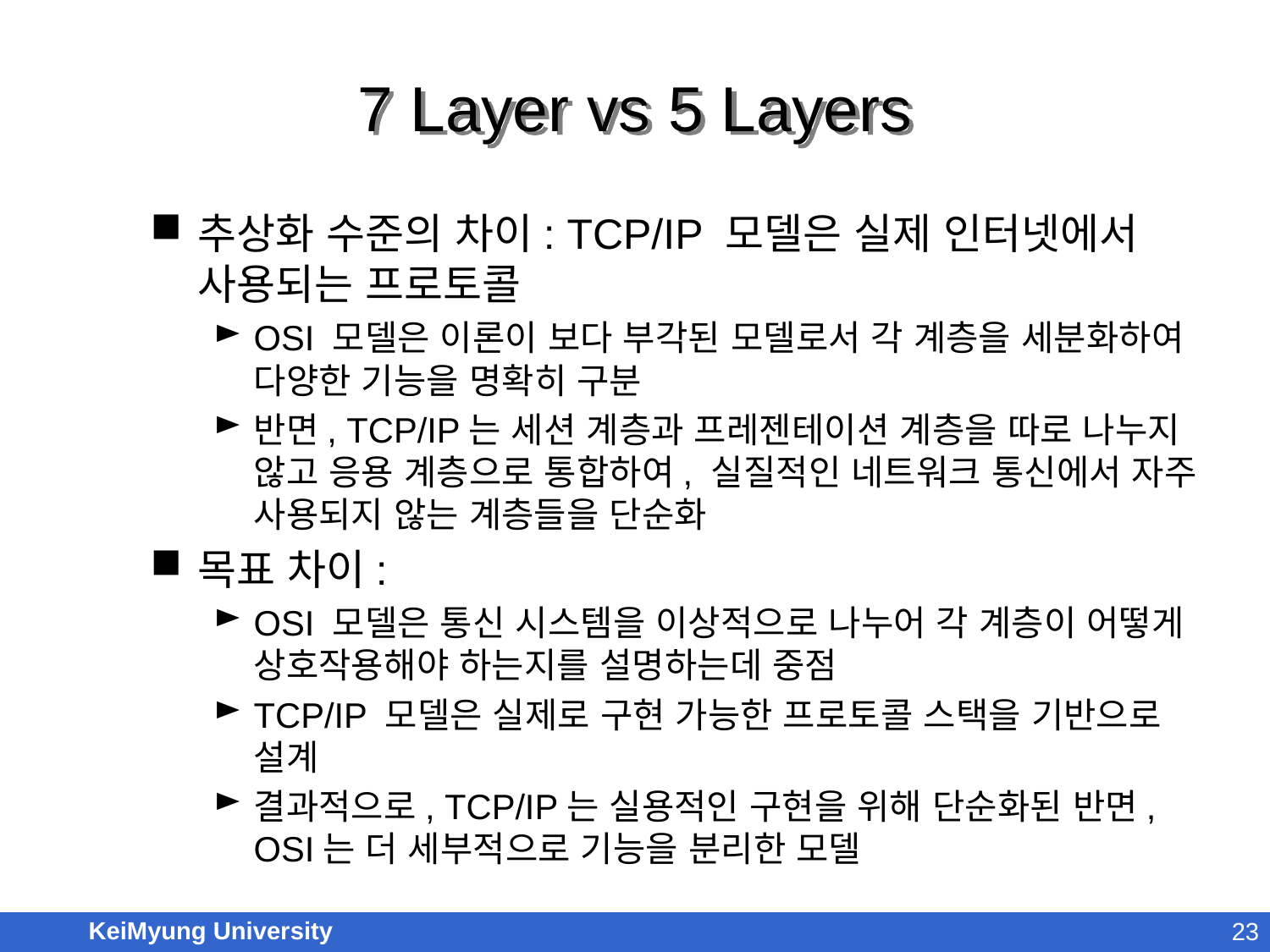

# 7 Layer vs 5 Layers
추상화 수준의 차이: TCP/IP 모델은 실제 인터넷에서 사용되는 프로토콜
OSI 모델은 이론이 보다 부각된 모델로서 각 계층을 세분화하여 다양한 기능을 명확히 구분
반면, TCP/IP는 세션 계층과 프레젠테이션 계층을 따로 나누지 않고 응용 계층으로 통합하여, 실질적인 네트워크 통신에서 자주 사용되지 않는 계층들을 단순화
목표 차이:
OSI 모델은 통신 시스템을 이상적으로 나누어 각 계층이 어떻게 상호작용해야 하는지를 설명하는데 중점
TCP/IP 모델은 실제로 구현 가능한 프로토콜 스택을 기반으로 설계
결과적으로, TCP/IP는 실용적인 구현을 위해 단순화된 반면, OSI는 더 세부적으로 기능을 분리한 모델
23